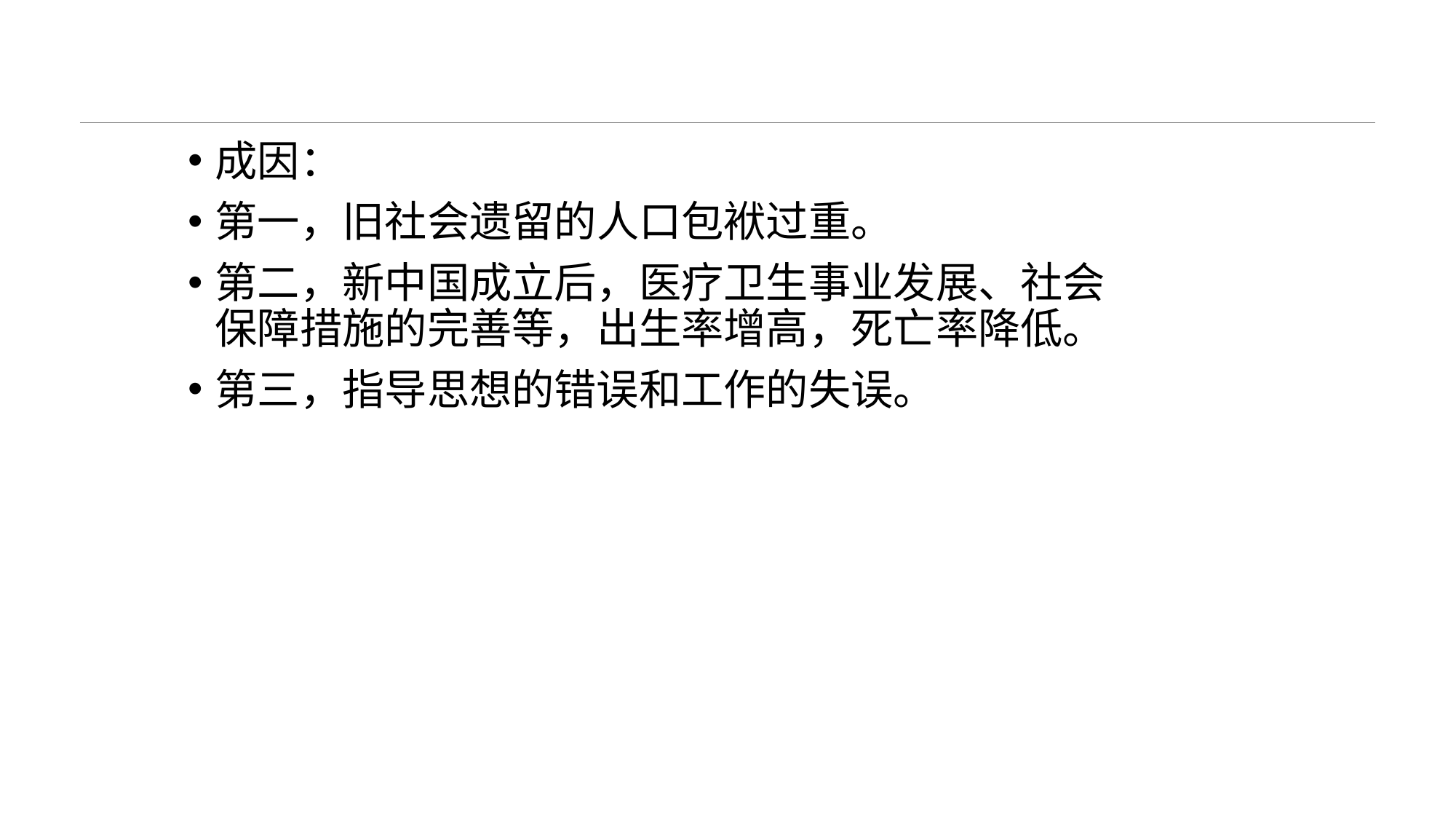

#
成因：
第一，旧社会遗留的人口包袱过重。
第二，新中国成立后，医疗卫生事业发展、社会保障措施的完善等，出生率增高，死亡率降低。
第三，指导思想的错误和工作的失误。